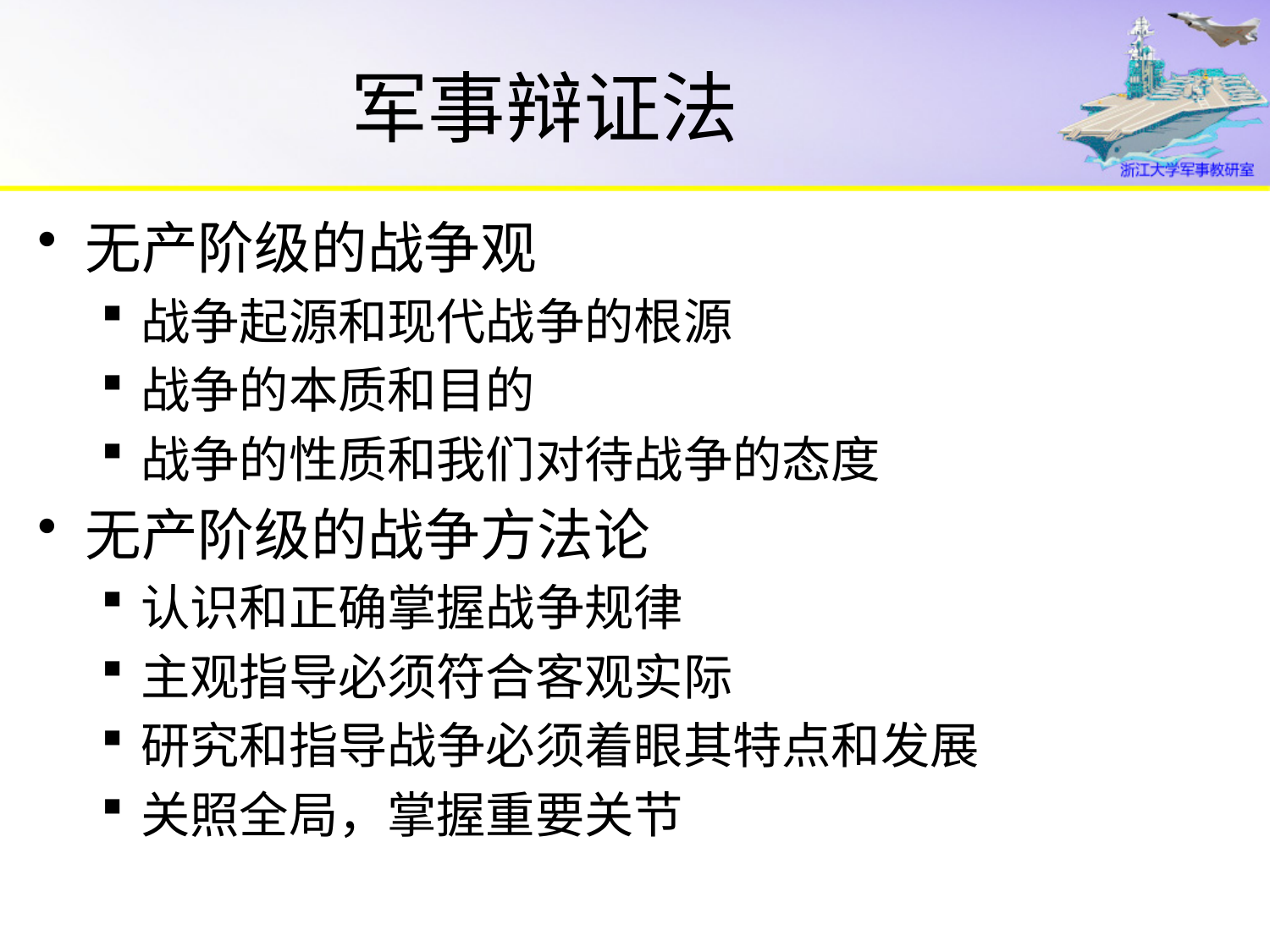

# 军事辩证法
无产阶级的战争观
战争起源和现代战争的根源
战争的本质和目的
战争的性质和我们对待战争的态度
无产阶级的战争方法论
认识和正确掌握战争规律
主观指导必须符合客观实际
研究和指导战争必须着眼其特点和发展
关照全局，掌握重要关节